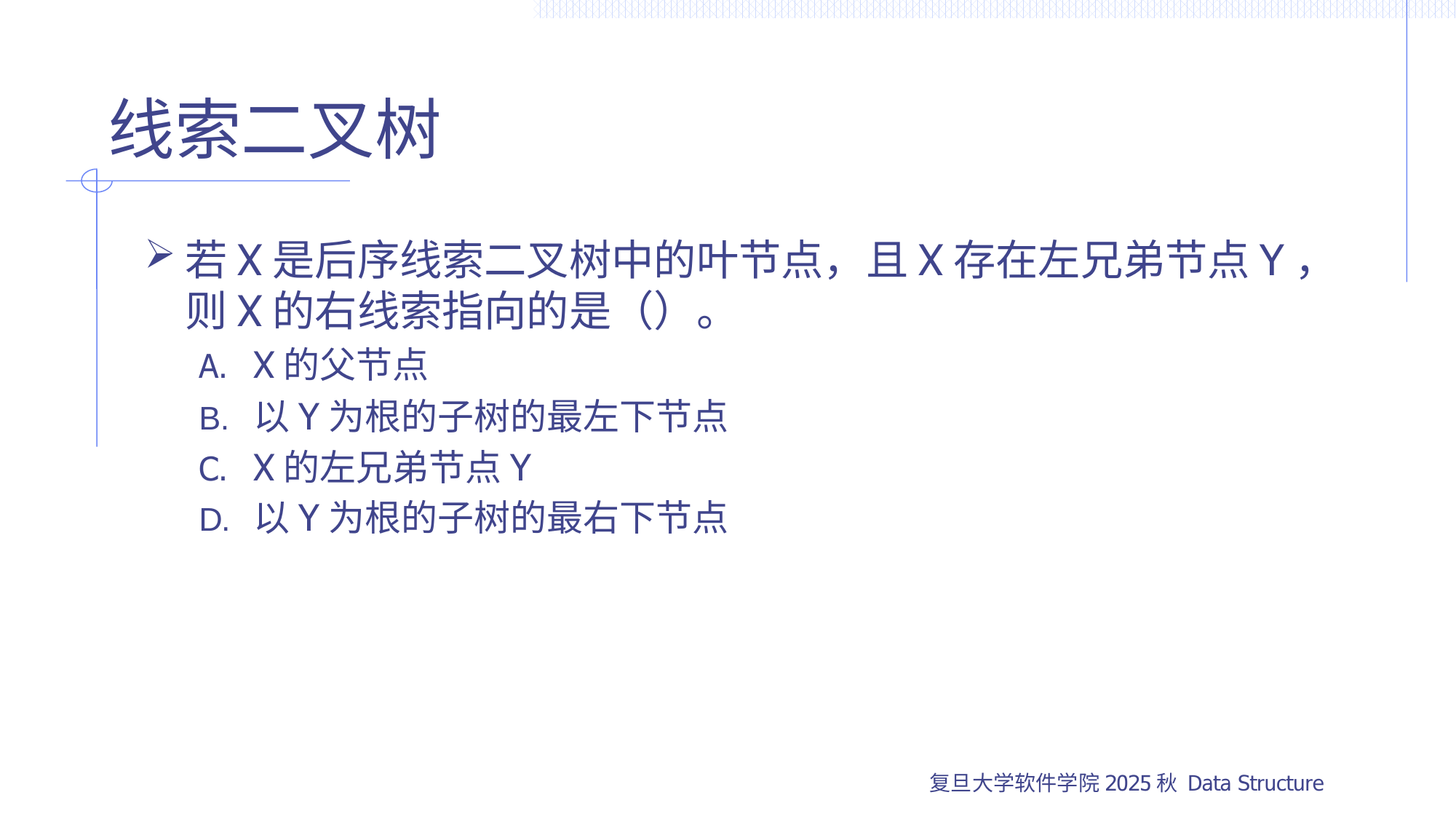

# 线索二叉树
若X是后序线索二叉树中的叶节点，且X存在左兄弟节点Y，则X的右线索指向的是（）。
X的父节点
以Y为根的子树的最左下节点
X的左兄弟节点Y
以Y为根的子树的最右下节点